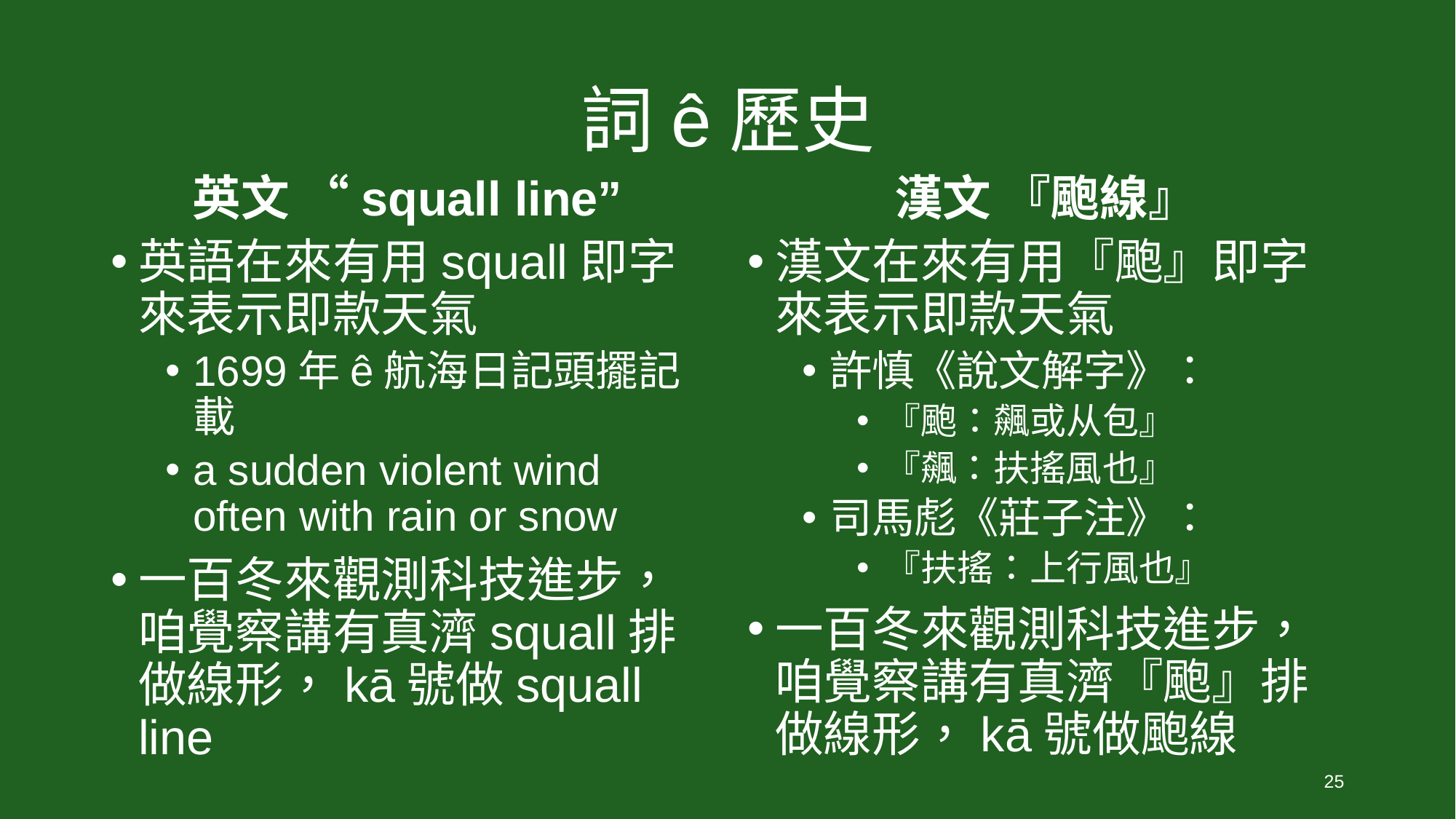

# 詞ê歷史
英文 “squall line”
漢文 『颮線』
英語在來有用squall即字來表示即款天氣
1699年ê航海日記頭擺記載
a sudden violent wind often with rain or snow
一百冬來觀測科技進步，咱覺察講有真濟squall排做線形，kā號做squall line
漢文在來有用『颮』即字來表示即款天氣
許慎《說文解字》：
『颮：飆或从包』
『飆：扶搖風也』
司馬彪《莊子注》：
『扶搖：上行風也』
一百冬來觀測科技進步，咱覺察講有真濟『颮』排做線形，kā號做颮線

25